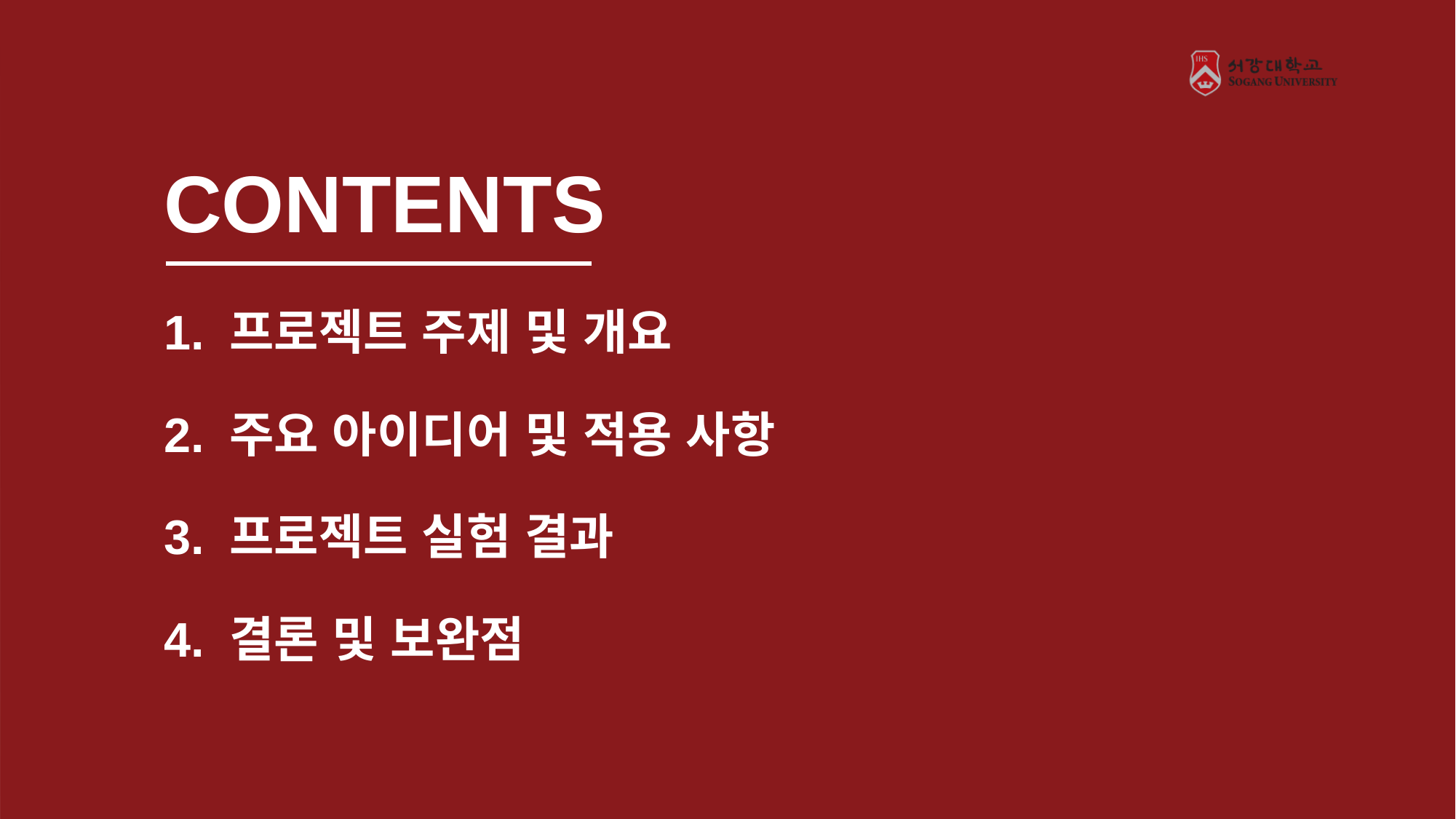

CONTENTS
1. 프로젝트 주제 및 개요
2. 주요 아이디어 및 적용 사항
3. 프로젝트 실험 결과
4. 결론 및 보완점